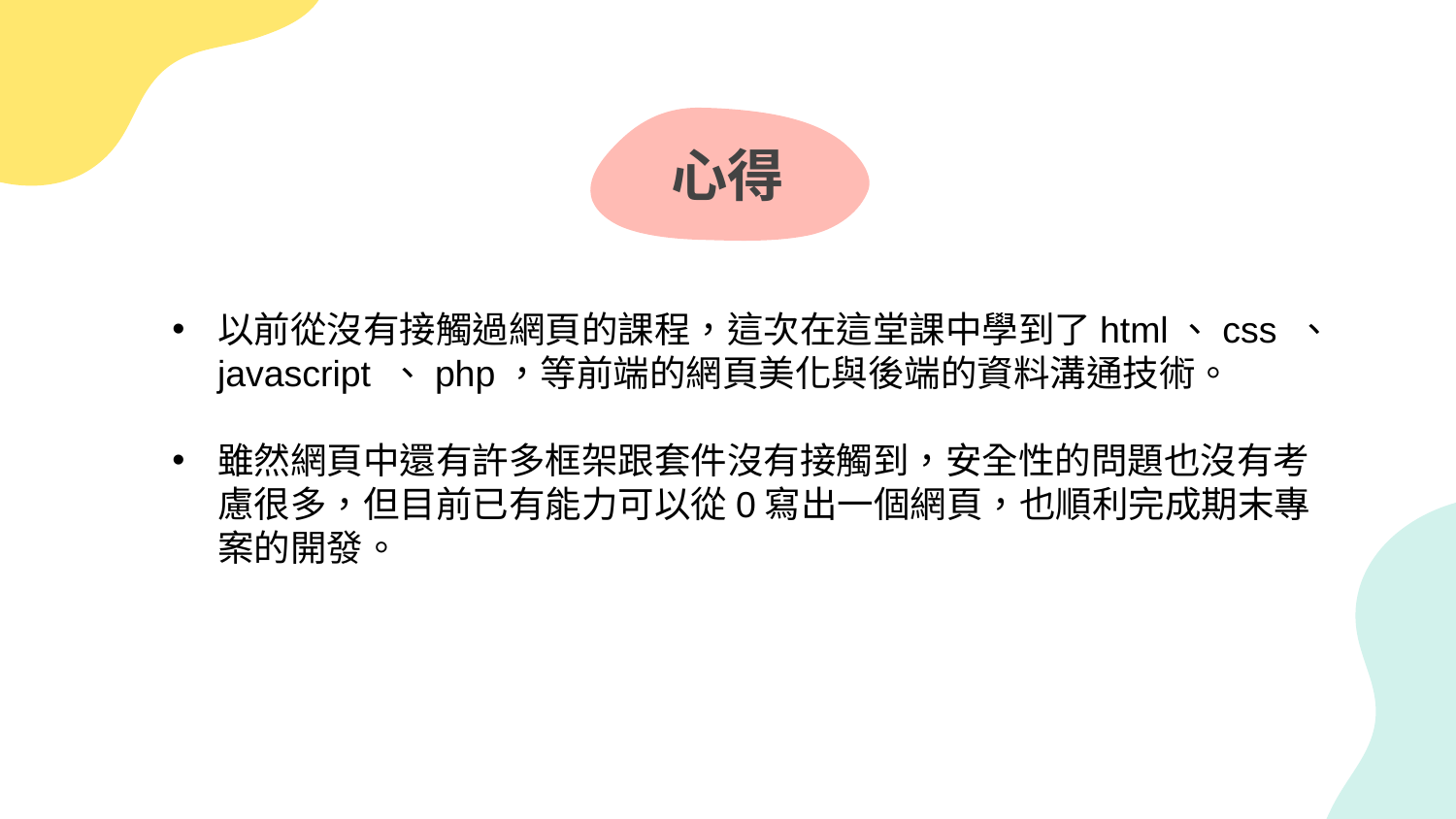

# 心得
以前從沒有接觸過網頁的課程，這次在這堂課中學到了html、css 、javascript 、php，等前端的網頁美化與後端的資料溝通技術。

雖然網頁中還有許多框架跟套件沒有接觸到，安全性的問題也沒有考慮很多，但目前已有能力可以從0寫出一個網頁，也順利完成期末專案的開發。